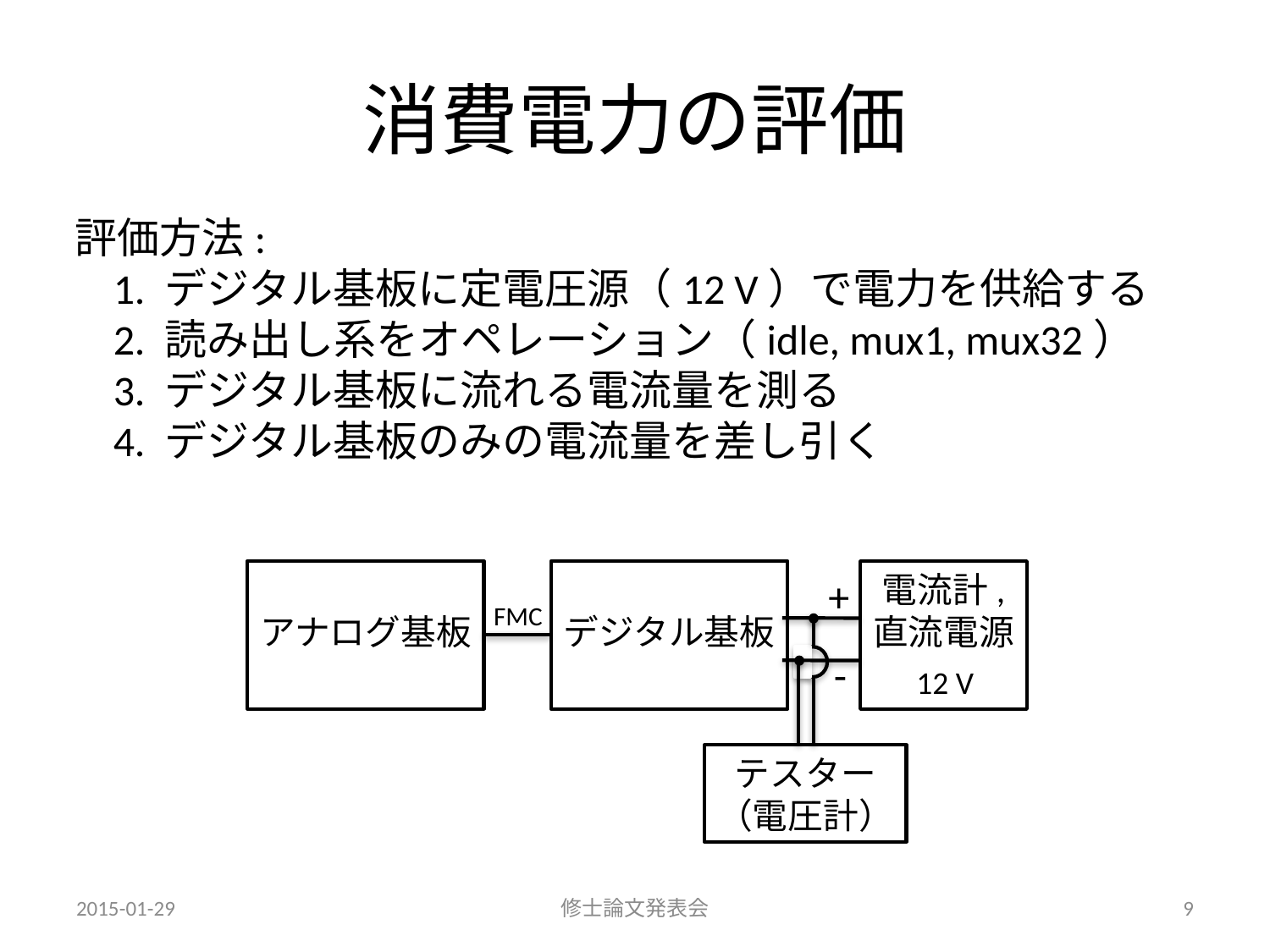

# 消費電力の評価
評価方法:
    1. デジタル基板に定電圧源（12 V）で電力を供給する
    2. 読み出し系をオペレーション（idle, mux1, mux32）
    3. デジタル基板に流れる電流量を測る
    4. デジタル基板のみの電流量を差し引く

アナログ基板

デジタル基板

電流計,
直流電源

+
FMC

-

12 V

テスター
（電圧計）
2015-01-29
修士論文発表会
9